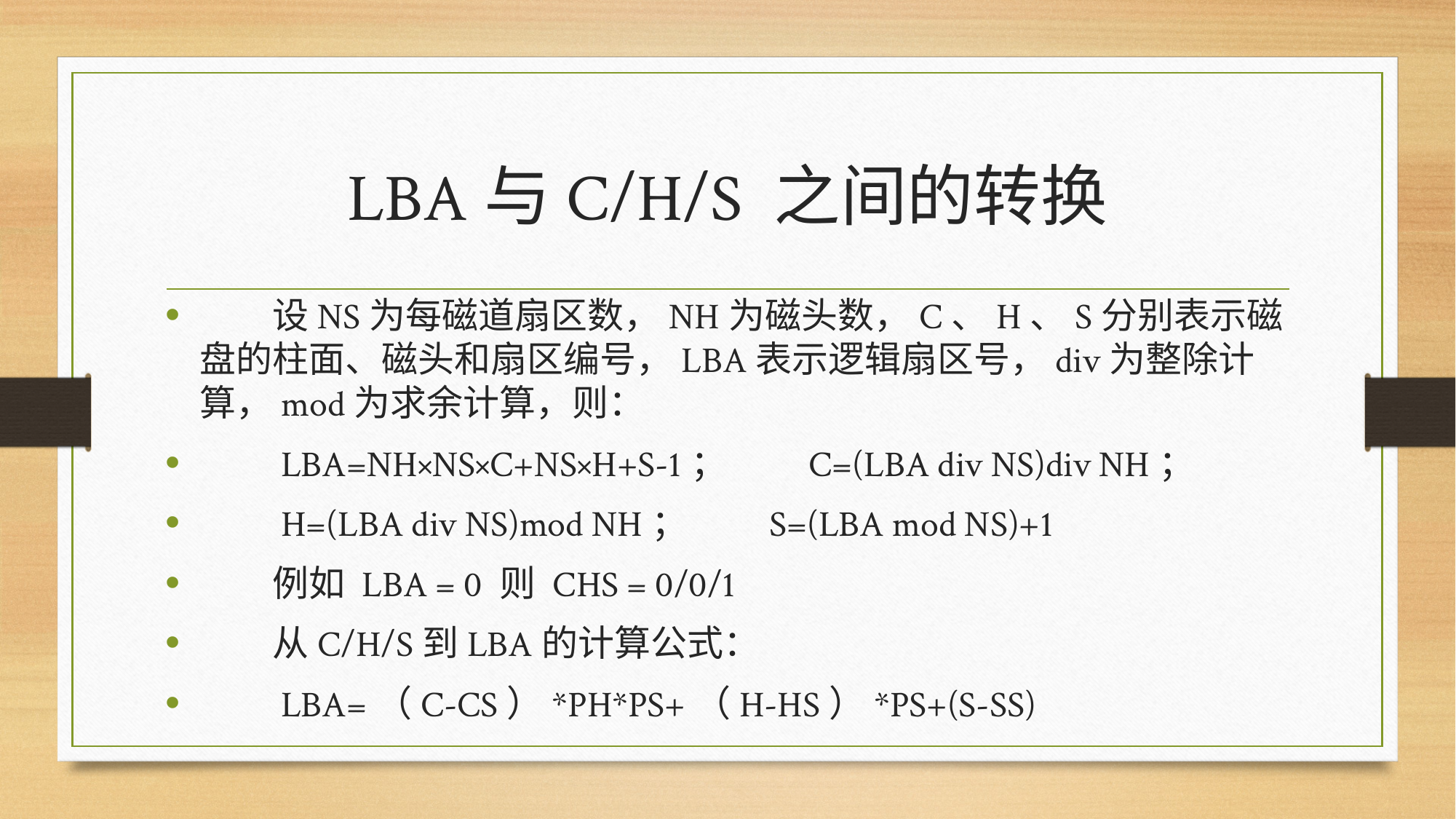

# LBA与C/H/S 之间的转换
　　设NS为每磁道扇区数，NH为磁头数，C、H、S分别表示磁盘的柱面、磁头和扇区编号，LBA表示逻辑扇区号，div为整除计算，mod为求余计算，则：
　　LBA=NH×NS×C+NS×H+S-1；　　C=(LBA div NS)div NH；
　　H=(LBA div NS)mod NH；　　S=(LBA mod NS)+1
　　例如 LBA = 0 则 CHS = 0/0/1
　　从C/H/S到LBA的计算公式：
　　LBA=（C-CS）*PH*PS+（H-HS）*PS+(S-SS)